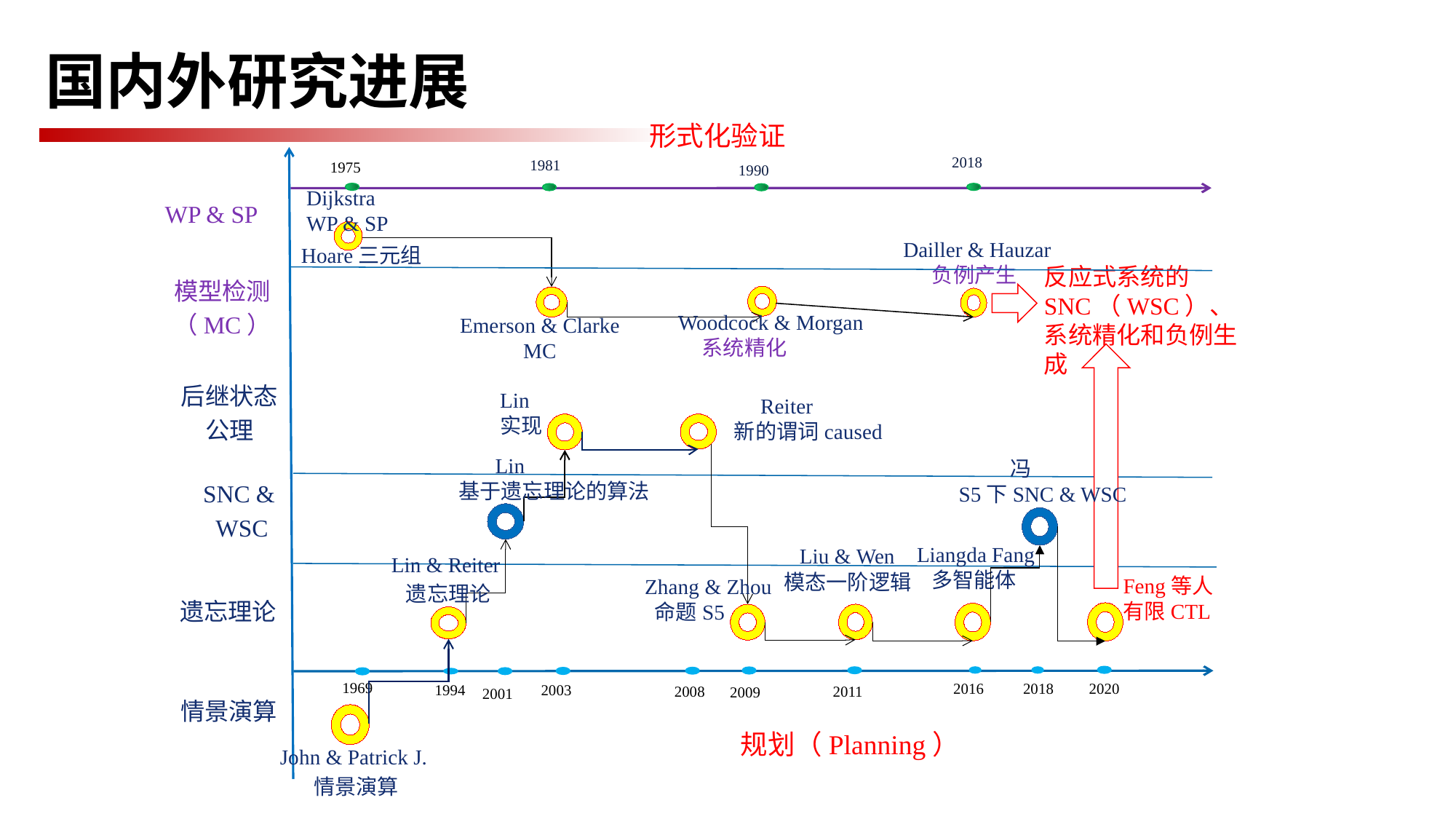

# 国内外研究进展
形式化验证
2018
1981
1975
1990
Dijkstra
WP & SP

WP & SP

Dailler & Hauzar
     负例产生
Hoare三元组
反应式系统的SNC（WSC）、系统精化和负例生成
模型检测
（MC）

Woodcock & Morgan
    系统精化
Emerson & Clarke
            MC
后继状态
公理
Lin
实现
     Reiter
新的谓词caused

       Lin
基于遗忘理论的算法
            冯
  S5下SNC & WSC
SNC &
WSC

Liangda Fang
  多智能体
   Liu & Wen
模态一阶逻辑
Lin & Reiter
  遗忘理论
Feng等人
有限CTL
Zhang & Zhou
 命题S5
遗忘理论

1969
2020
2018
2016
1994
2003
2011
2008
2009
2001
情景演算

规划（Planning）
John & Patrick J.
情景演算